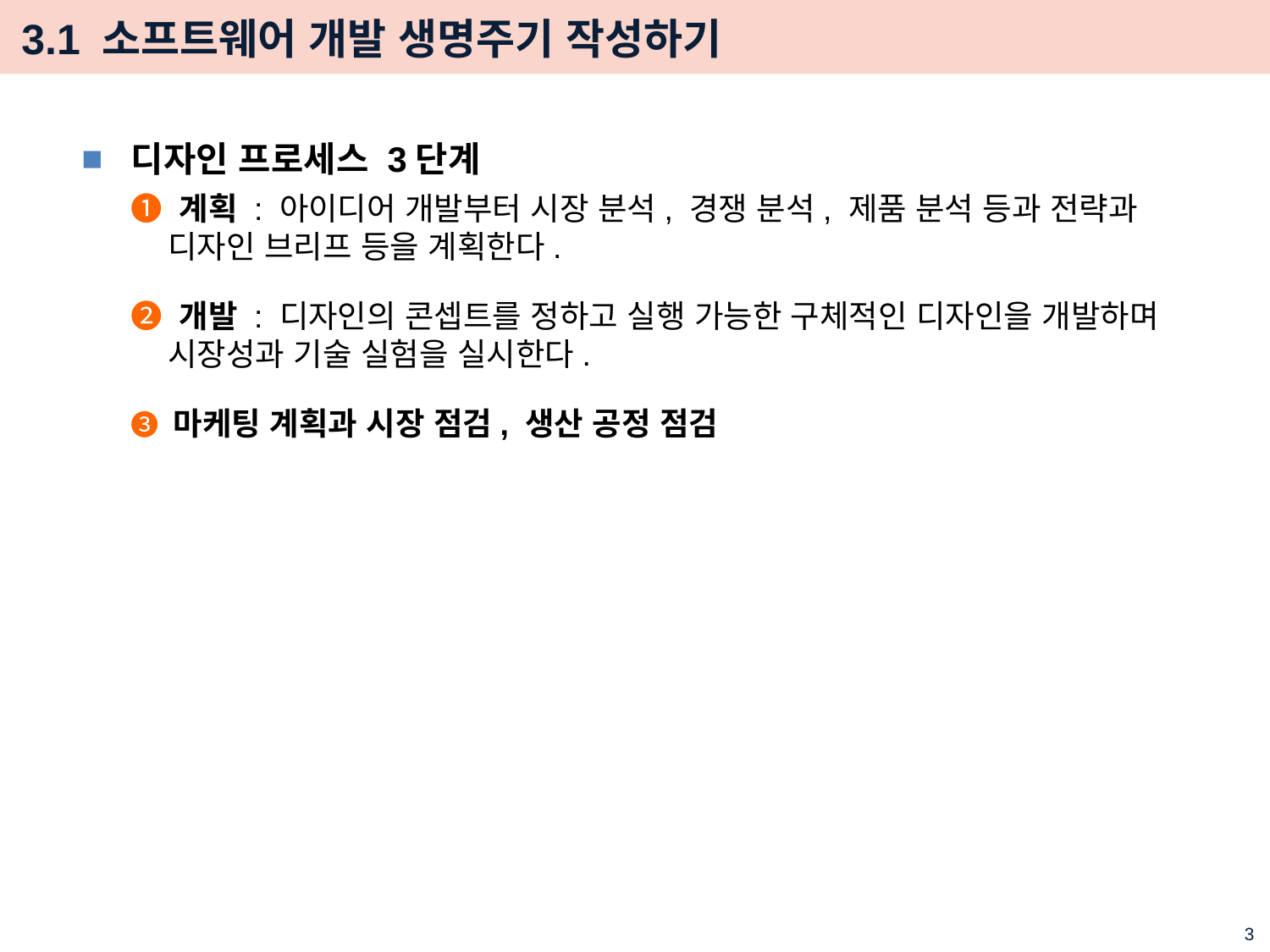

# 3.1 소프트웨어 개발 생명주기 작성하기
디자인 프로세스 3단계
❶ 계획 : 아이디어 개발부터 시장 분석, 경쟁 분석, 제품 분석 등과 전략과 디자인 브리프 등을 계획한다.

❷ 개발 : 디자인의 콘셉트를 정하고 실행 가능한 구체적인 디자인을 개발하며 시장성과 기술 실험을 실시한다.

❸ 마케팅 계획과 시장 점검, 생산 공정 점검